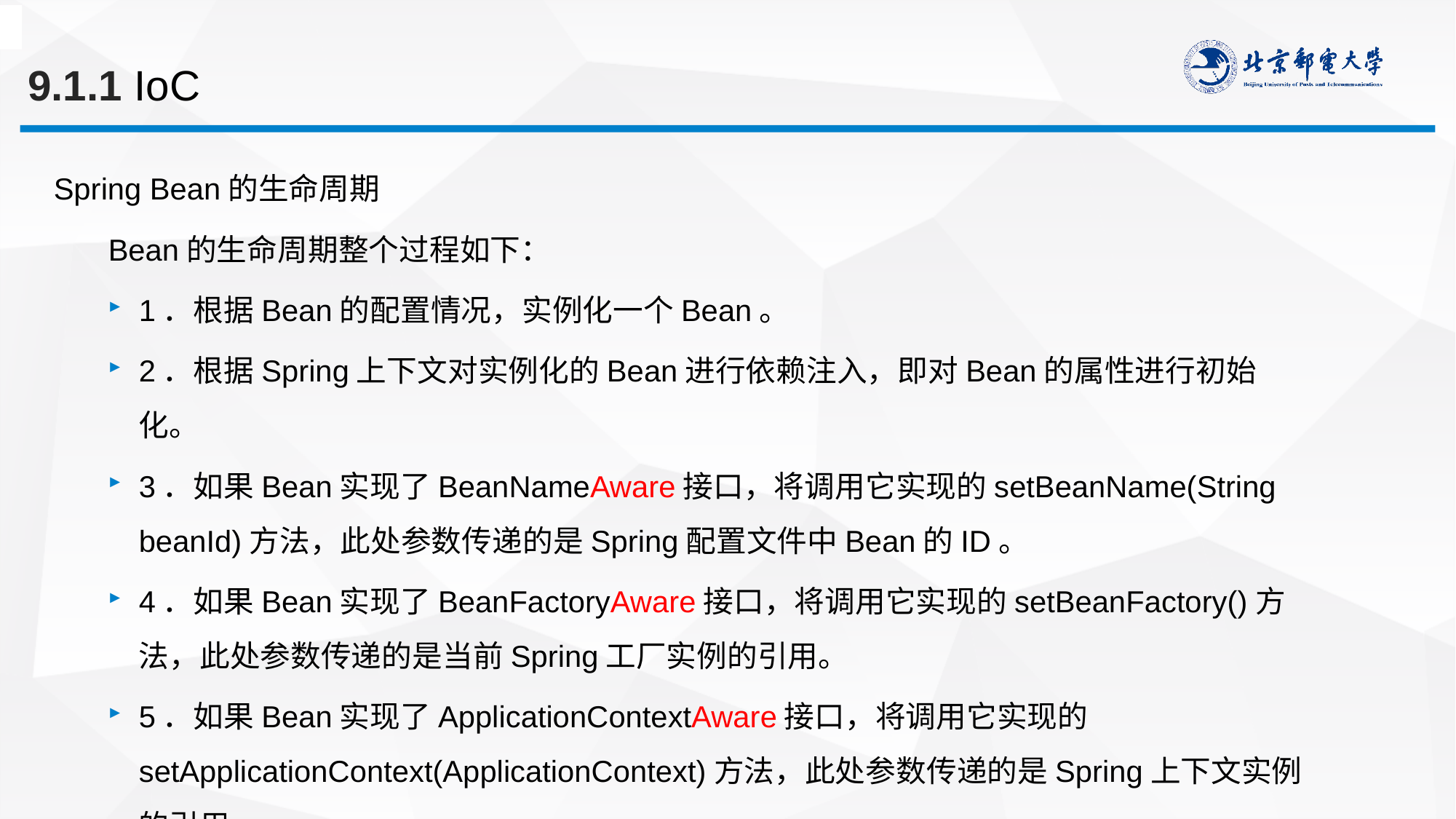

9.1.1 IoC
Spring Bean的生命周期
Bean的生命周期整个过程如下：
1．根据Bean的配置情况，实例化一个Bean。
2．根据Spring上下文对实例化的Bean进行依赖注入，即对Bean的属性进行初始化。
3．如果Bean实现了BeanNameAware接口，将调用它实现的setBeanName(String beanId)方法，此处参数传递的是Spring配置文件中Bean的ID。
4．如果Bean实现了BeanFactoryAware接口，将调用它实现的setBeanFactory()方法，此处参数传递的是当前Spring工厂实例的引用。
5．如果Bean实现了ApplicationContextAware接口，将调用它实现的setApplicationContext(ApplicationContext)方法，此处参数传递的是Spring上下文实例的引用。